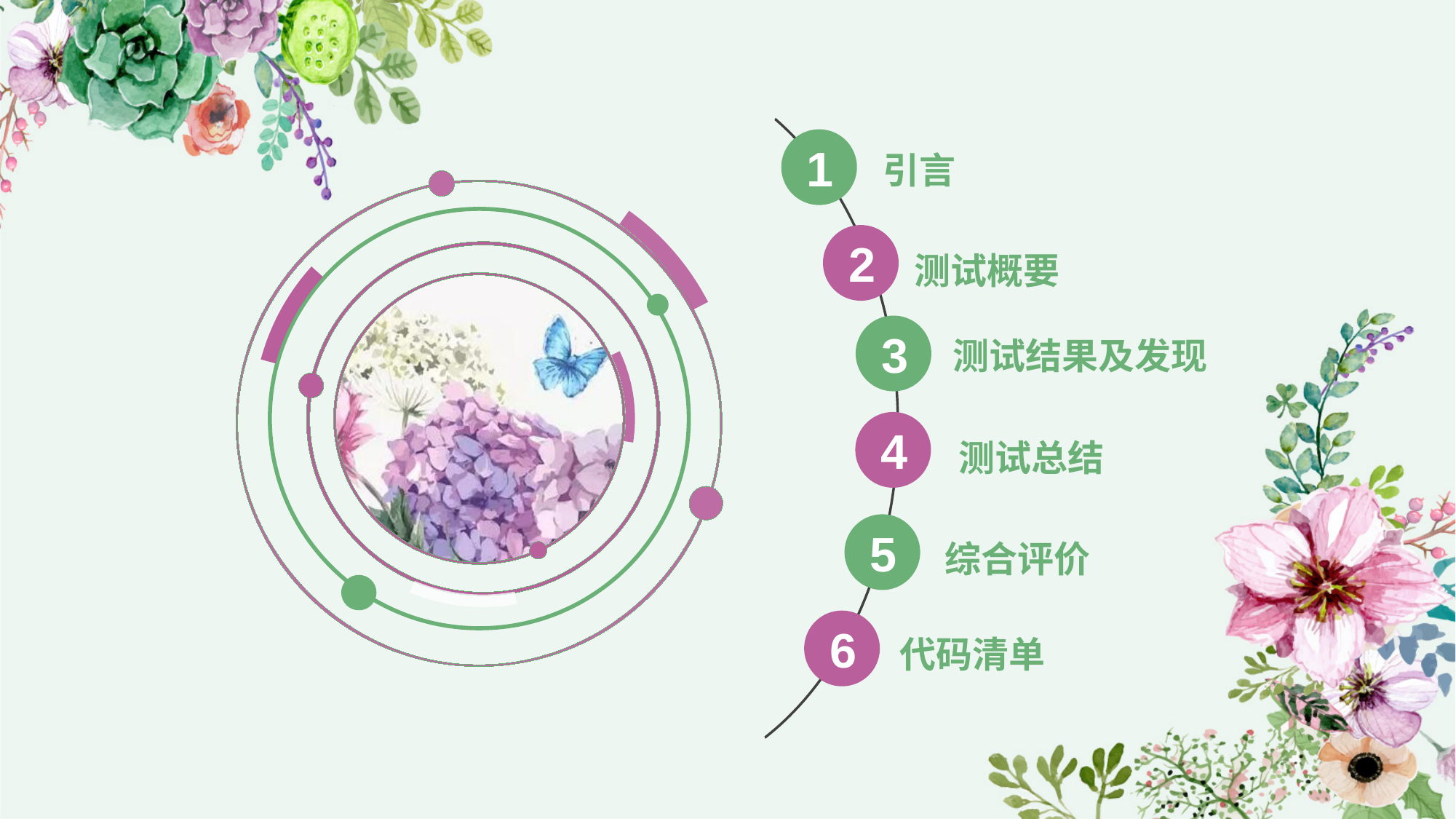

1
引言

2

测试概要

3
测试结果及发现
4
测试总结
5
综合评价
6
代码清单